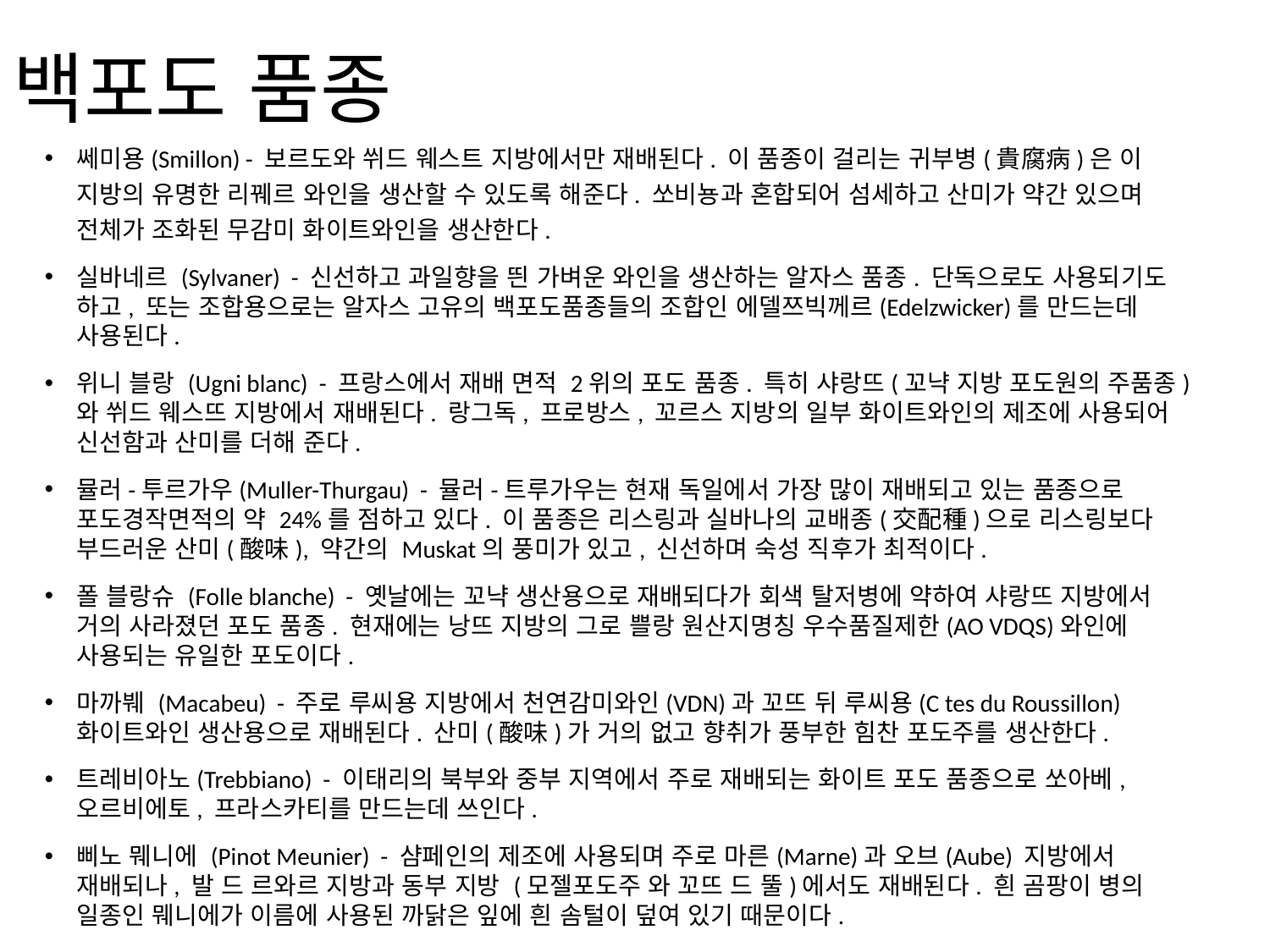

# 백포도 품종
쎄미용(Smillon) - 보르도와 쒸드 웨스트 지방에서만 재배된다. 이 품종이 걸리는 귀부병(貴腐病)은 이 지방의 유명한 리꿰르 와인을 생산할 수 있도록 해준다. 쏘비뇽과 혼합되어 섬세하고 산미가 약간 있으며 전체가 조화된 무감미 화이트와인을 생산한다.
실바네르 (Sylvaner)  - 신선하고 과일향을 띈 가벼운 와인을 생산하는 알자스 품종. 단독으로도 사용되기도 하고, 또는 조합용으로는 알자스 고유의 백포도품종들의 조합인 에델쯔빅께르(Edelzwicker)를 만드는데 사용된다.
위니 블랑 (Ugni blanc)  - 프랑스에서 재배 면적 2위의 포도 품종. 특히 샤랑뜨(꼬냑 지방 포도원의 주품종)와 쒸드 웨스뜨 지방에서 재배된다. 랑그독, 프로방스, 꼬르스 지방의 일부 화이트와인의 제조에 사용되어 신선함과 산미를 더해 준다.
뮬러-투르가우(Muller-Thurgau)  - 뮬러-트루가우는 현재 독일에서 가장 많이 재배되고 있는 품종으로 포도경작면적의 약 24%를 점하고 있다. 이 품종은 리스링과 실바나의 교배종(交配種)으로 리스링보다 부드러운 산미(酸味), 약간의 Muskat의 풍미가 있고, 신선하며 숙성 직후가 최적이다.
폴 블랑슈 (Folle blanche)  - 옛날에는 꼬냑 생산용으로 재배되다가 회색 탈저병에 약하여 샤랑뜨 지방에서 거의 사라졌던 포도 품종. 현재에는 낭뜨 지방의 그로 쁠랑 원산지명칭 우수품질제한(AO VDQS)와인에 사용되는 유일한 포도이다.
마까붸 (Macabeu)  - 주로 루씨용 지방에서 천연감미와인(VDN)과 꼬뜨 뒤 루씨용(C tes du Roussillon) 화이트와인 생산용으로 재배된다. 산미(酸味)가 거의 없고 향취가 풍부한 힘찬 포도주를 생산한다.
트레비아노(Trebbiano)  - 이태리의 북부와 중부 지역에서 주로 재배되는 화이트 포도 품종으로 쏘아베, 오르비에토, 프라스카티를 만드는데 쓰인다.
삐노 뭬니에 (Pinot Meunier)  - 샴페인의 제조에 사용되며 주로 마른(Marne)과 오브(Aube) 지방에서 재배되나, 발 드 르와르 지방과 동부 지방 (모젤포도주 와 꼬뜨 드 뚤)에서도 재배된다. 흰 곰팡이 병의 일종인 뭬니에가 이름에 사용된 까닭은 잎에 흰 솜털이 덮여 있기 때문이다.